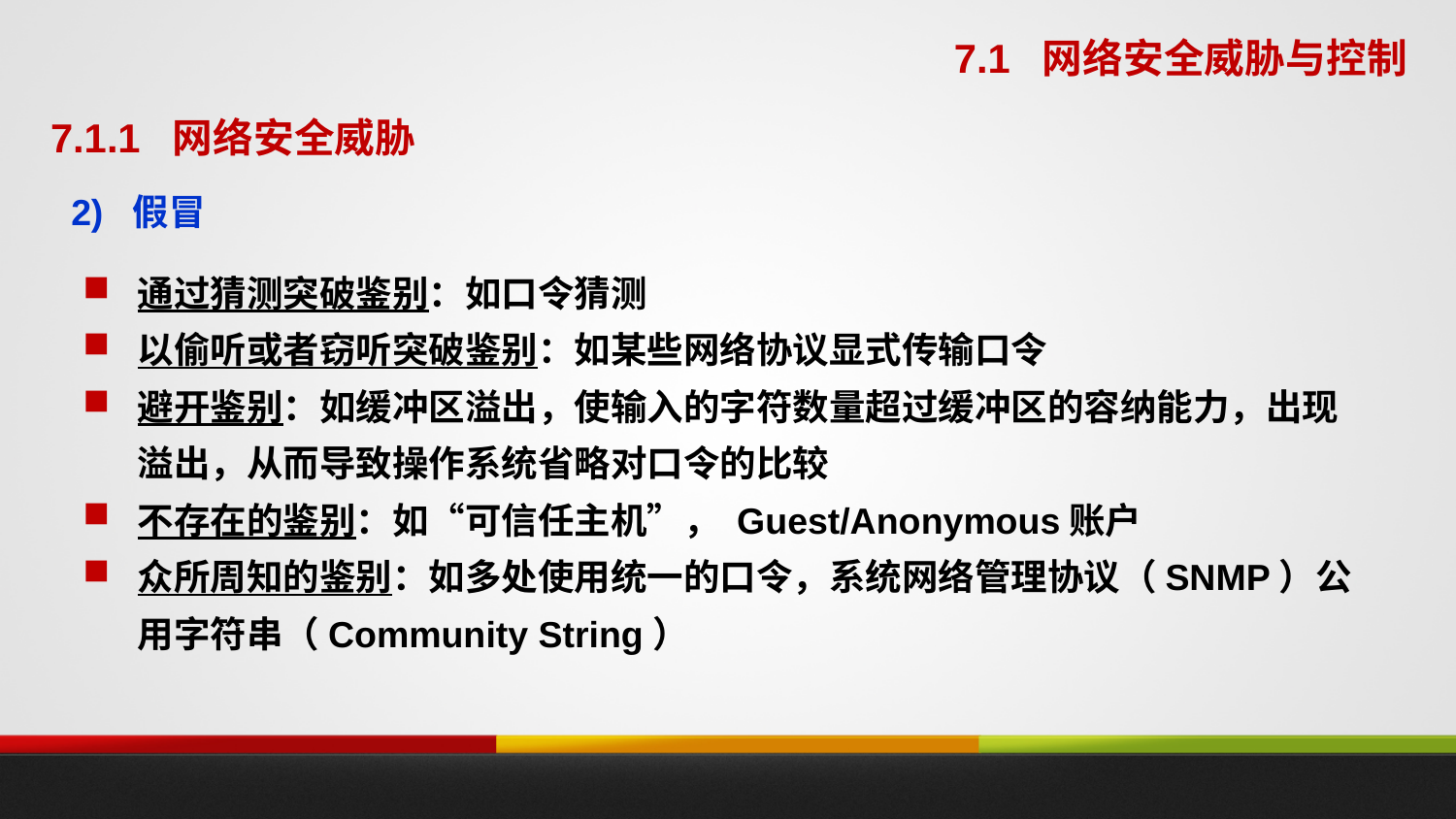

7.1  网络安全威胁与控制
7.1.1  网络安全威胁
2)  假冒
通过猜测突破鉴别：如口令猜测
以偷听或者窃听突破鉴别：如某些网络协议显式传输口令
避开鉴别：如缓冲区溢出，使输入的字符数量超过缓冲区的容纳能力，出现溢出，从而导致操作系统省略对口令的比较
不存在的鉴别：如“可信任主机”， Guest/Anonymous账户
众所周知的鉴别：如多处使用统一的口令，系统网络管理协议（SNMP）公用字符串（Community String）